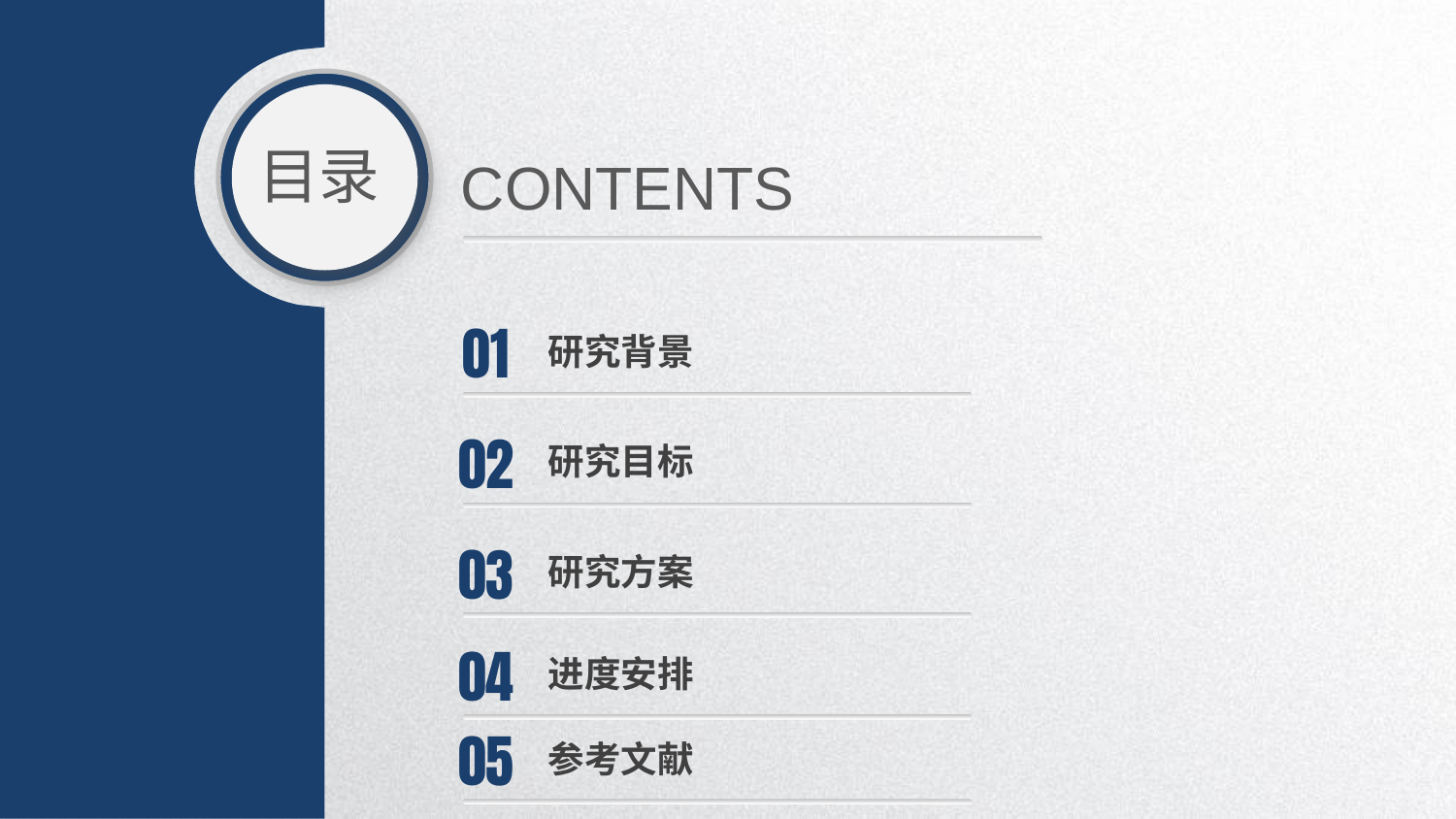

目录
CONTENTS

01
研究背景

02
研究目标

03
研究方案

04
进度安排

05
参考文献